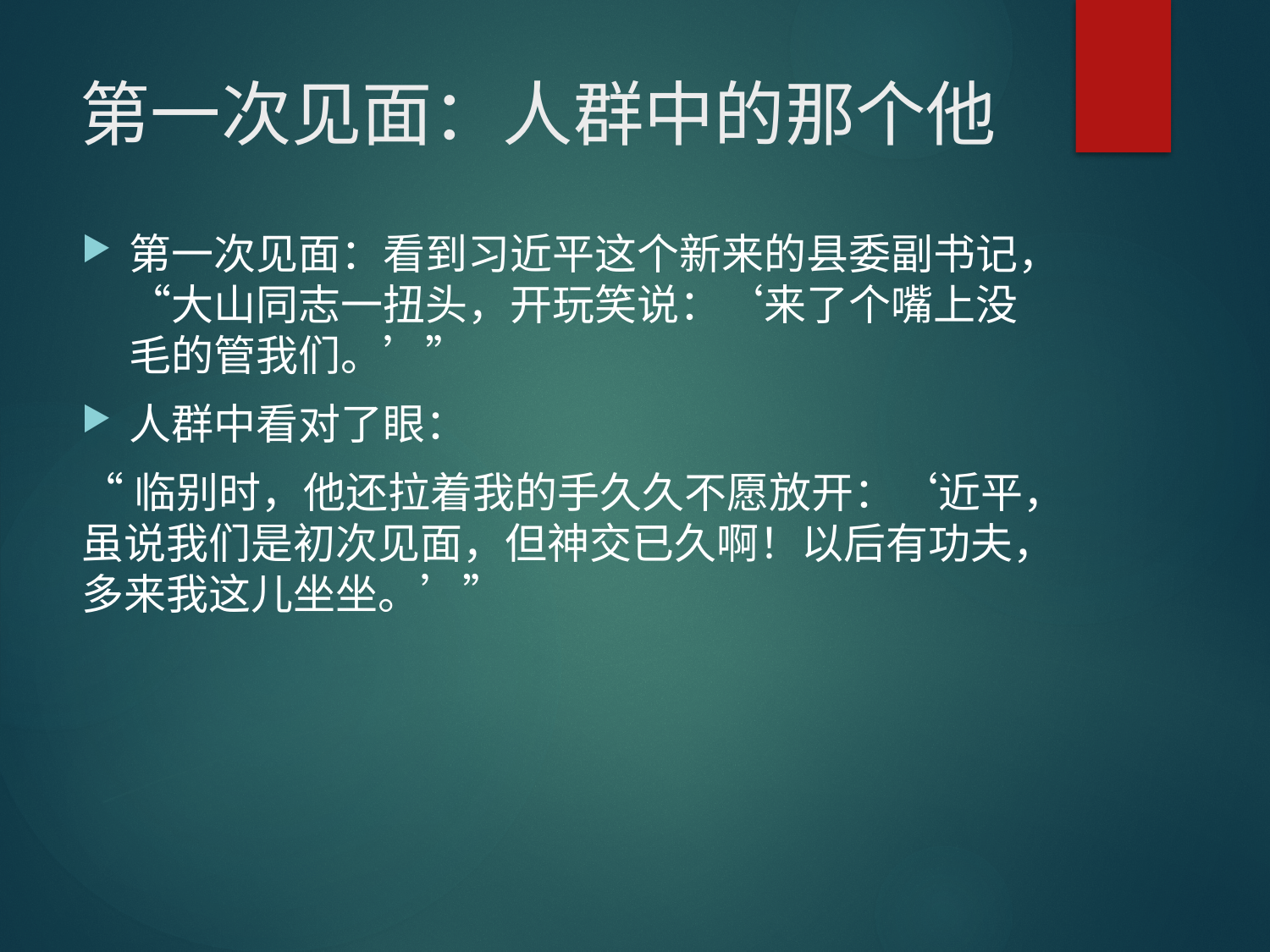

# 第一次见面：人群中的那个他
第一次见面：看到习近平这个新来的县委副书记，“大山同志一扭头，开玩笑说：‘来了个嘴上没毛的管我们。’”
人群中看对了眼：
“临别时，他还拉着我的手久久不愿放开：‘近平，虽说我们是初次见面，但神交已久啊！以后有功夫，多来我这儿坐坐。’”